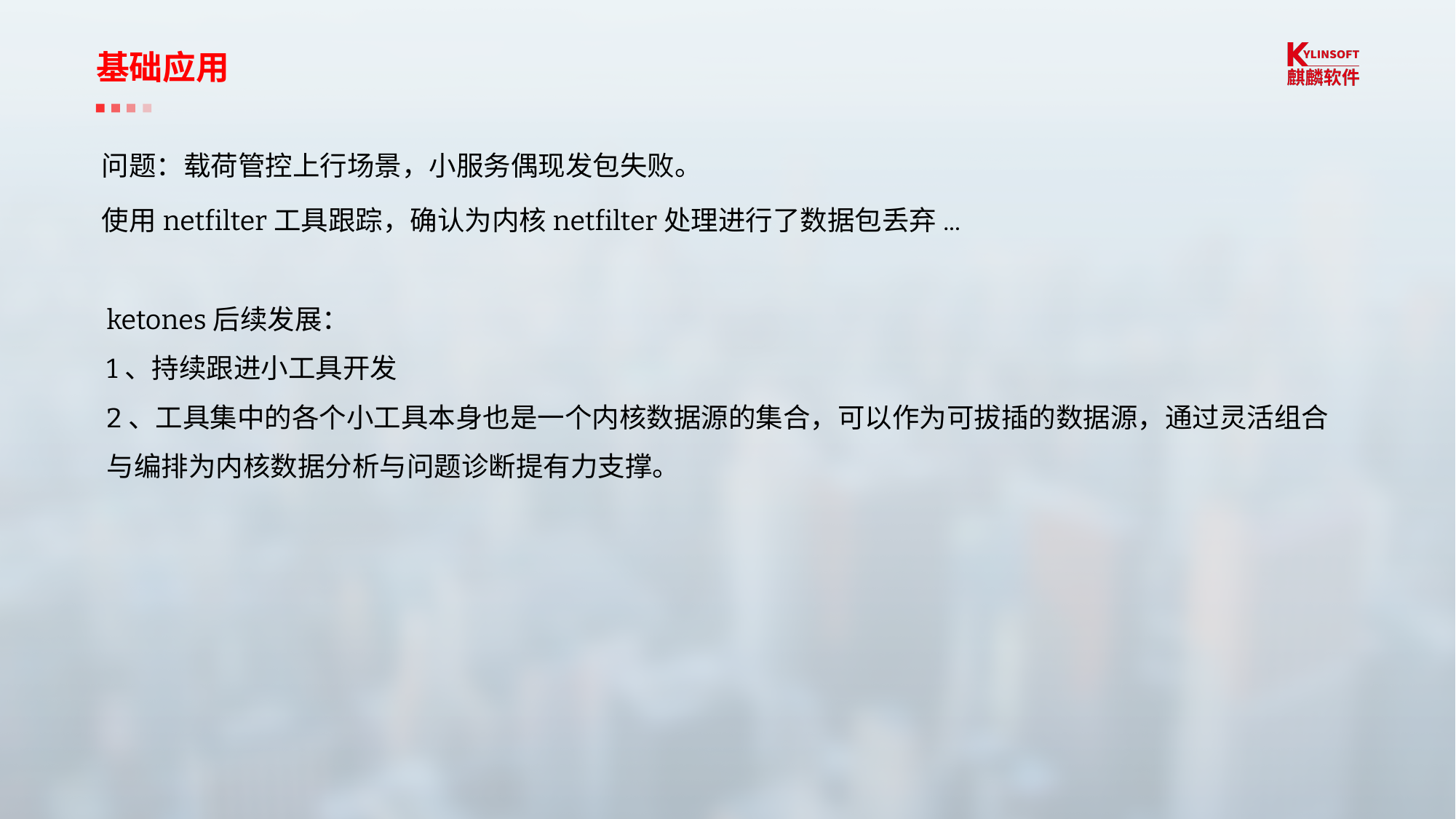

基础应用
问题：载荷管控上行场景，小服务偶现发包失败。
使用netfilter工具跟踪，确认为内核netfilter处理进行了数据包丢弃...
ketones后续发展：
1、持续跟进小工具开发
2、工具集中的各个小工具本身也是一个内核数据源的集合，可以作为可拔插的数据源，通过灵活组合与编排为内核数据分析与问题诊断提有力支撑。